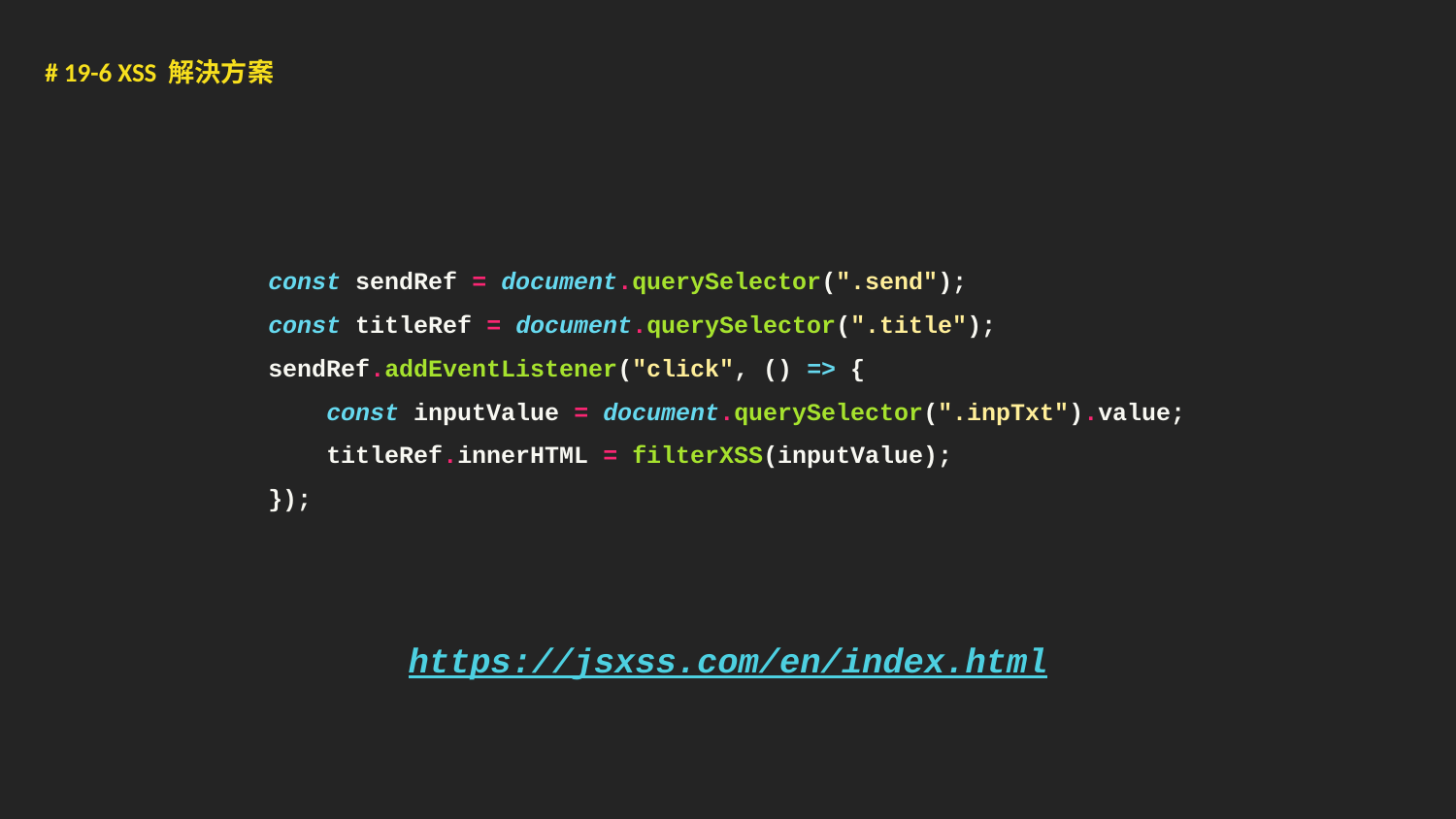

# 19-6 XSS 解決方案
const sendRef = document.querySelector(".send");
const titleRef = document.querySelector(".title");
sendRef.addEventListener("click", () => {
    const inputValue = document.querySelector(".inpTxt").value;
    titleRef.innerHTML = filterXSS(inputValue);
});
https://jsxss.com/en/index.html